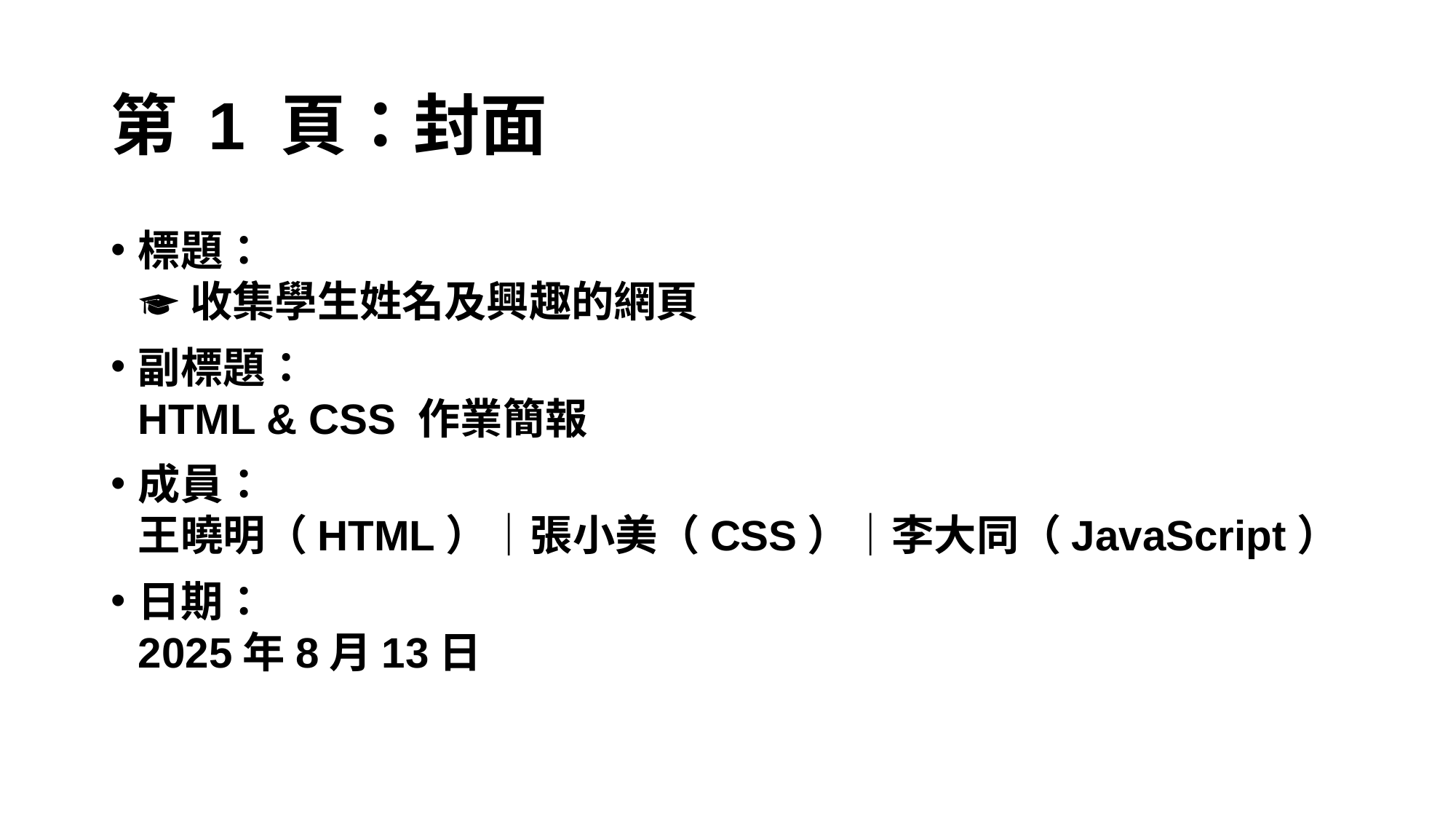

# 第 1 頁：封面
標題：
🎓 收集學生姓名及興趣的網頁
副標題：
HTML & CSS 作業簡報
成員：
王曉明（HTML）｜張小美（CSS）｜李大同（JavaScript）
日期：
2025年8月13日